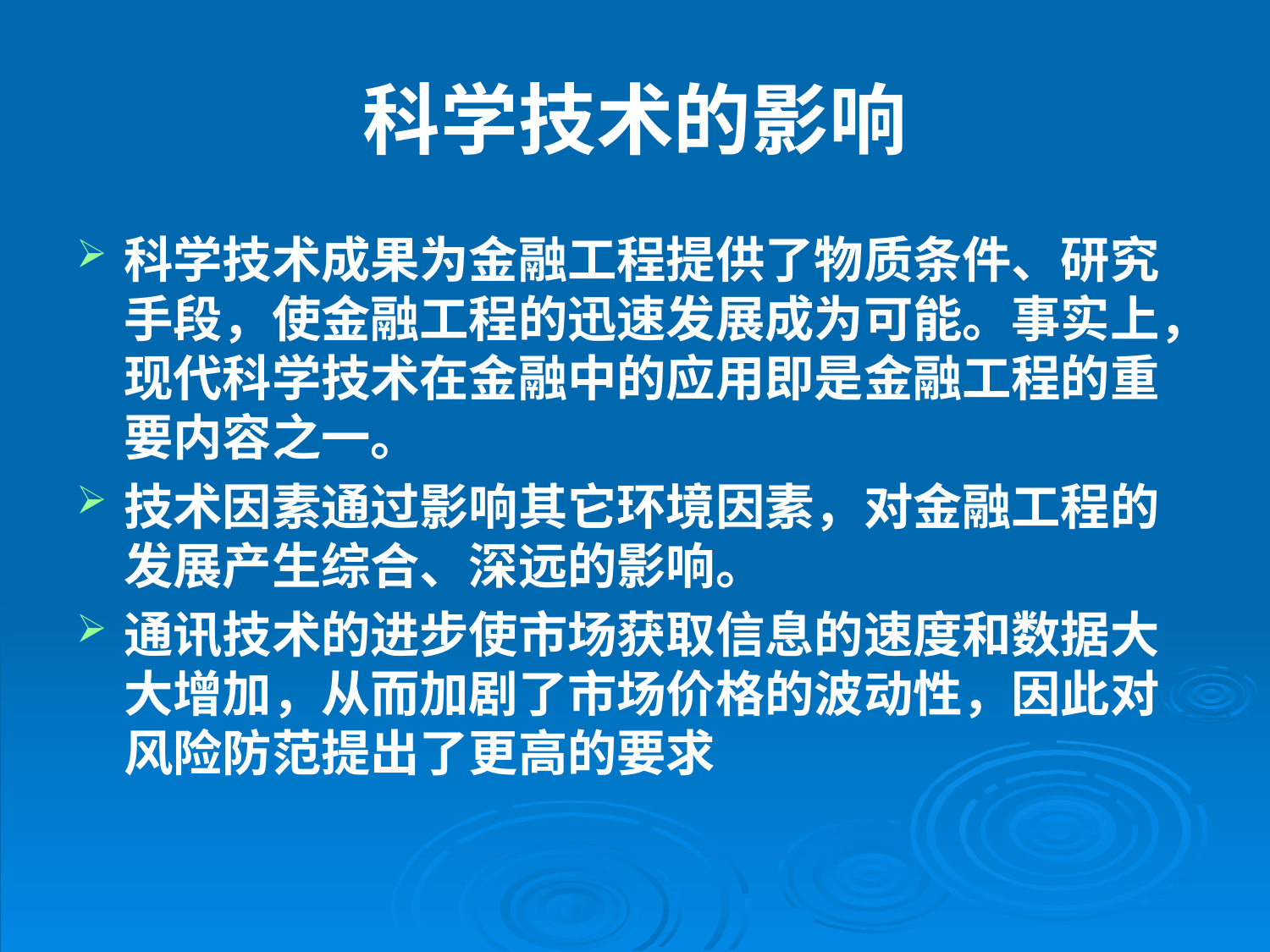

# 科学技术的影响
科学技术成果为金融工程提供了物质条件、研究手段，使金融工程的迅速发展成为可能。事实上，现代科学技术在金融中的应用即是金融工程的重要内容之一。
技术因素通过影响其它环境因素，对金融工程的发展产生综合、深远的影响。
通讯技术的进步使市场获取信息的速度和数据大大增加，从而加剧了市场价格的波动性，因此对风险防范提出了更高的要求